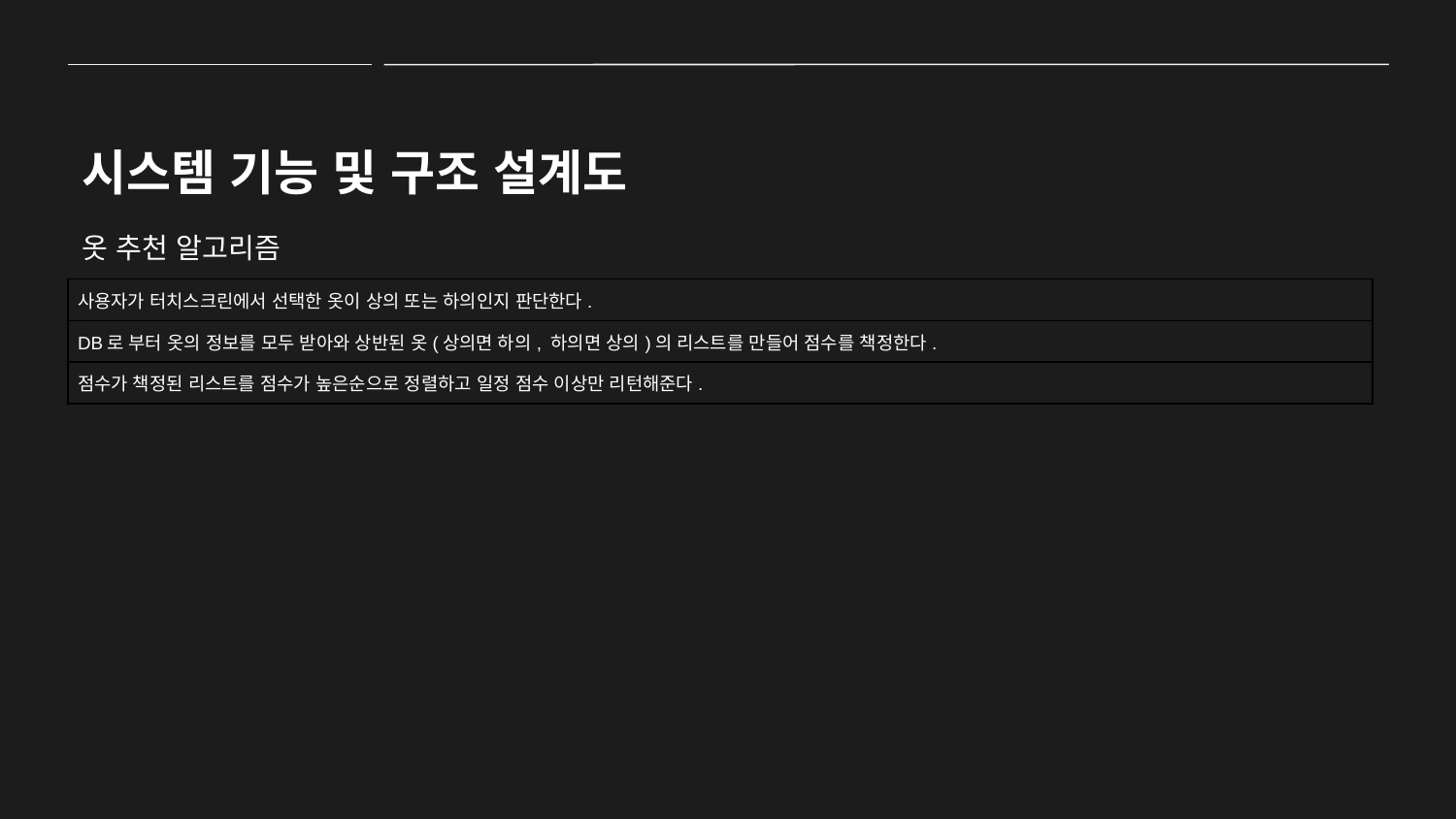

시스템 기능 및 구조 설계도
옷 추천 알고리즘
| 사용자가 터치스크린에서 선택한 옷이 상의 또는 하의인지 판단한다. |  |  |  |
| --- | --- | --- | --- |
| DB로 부터 옷의 정보를 모두 받아와 상반된 옷(상의면 하의, 하의면 상의)의 리스트를 만들어 점수를 책정한다. |  |  |  |
| 점수가 책정된 리스트를 점수가 높은순으로 정렬하고 일정 점수 이상만 리턴해준다. |  |  |  |